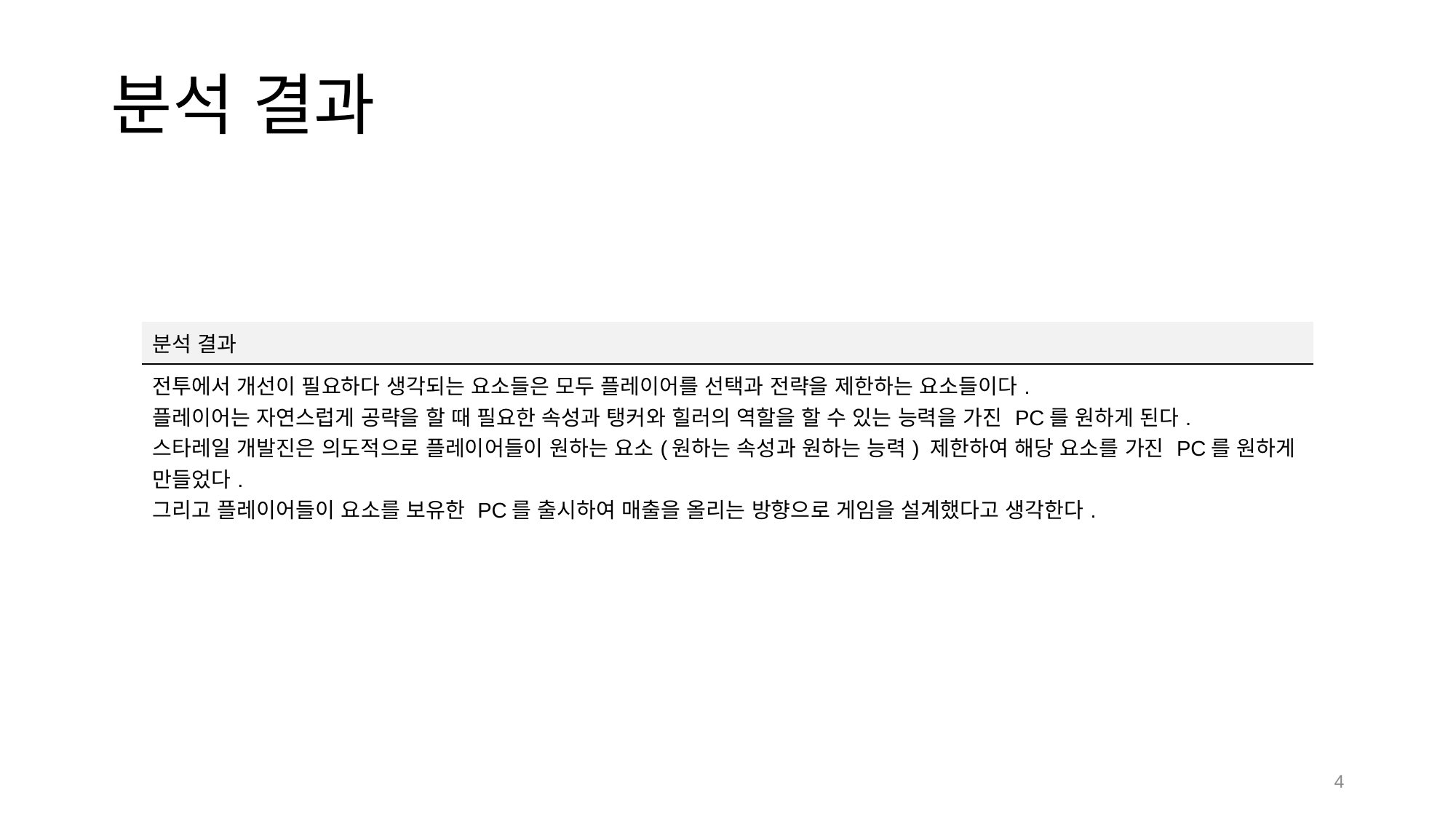

# 분석 결과
| 분석 결과 |
| --- |
| 전투에서 개선이 필요하다 생각되는 요소들은 모두 플레이어를 선택과 전략을 제한하는 요소들이다. 플레이어는 자연스럽게 공략을 할 때 필요한 속성과 탱커와 힐러의 역할을 할 수 있는 능력을 가진 PC를 원하게 된다. 스타레일 개발진은 의도적으로 플레이어들이 원하는 요소(원하는 속성과 원하는 능력) 제한하여 해당 요소를 가진 PC를 원하게 만들었다. 그리고 플레이어들이 요소를 보유한 PC를 출시하여 매출을 올리는 방향으로 게임을 설계했다고 생각한다. |
4